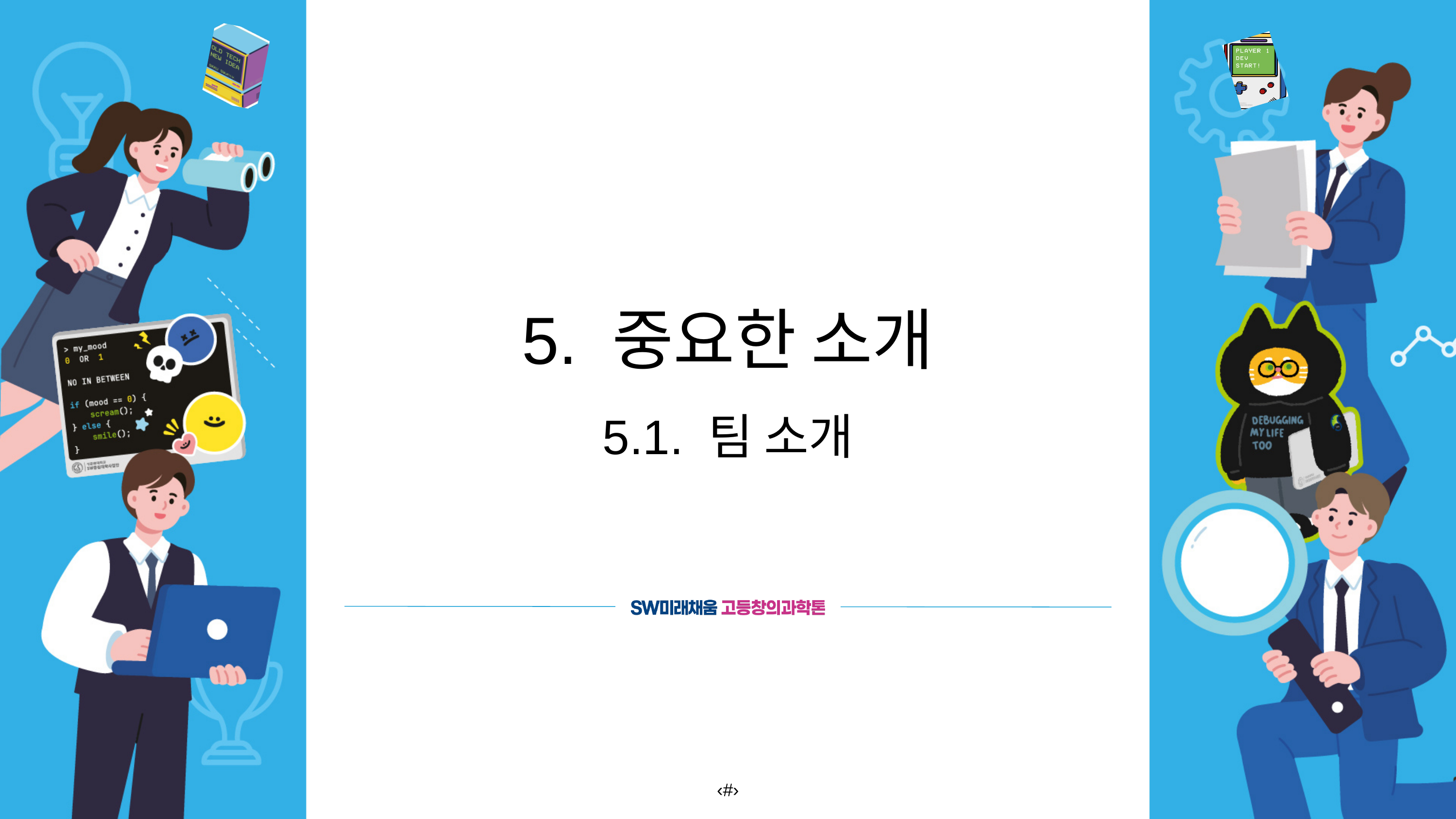

5. 중요한 소개
5.1. 팀 소개

‹#›